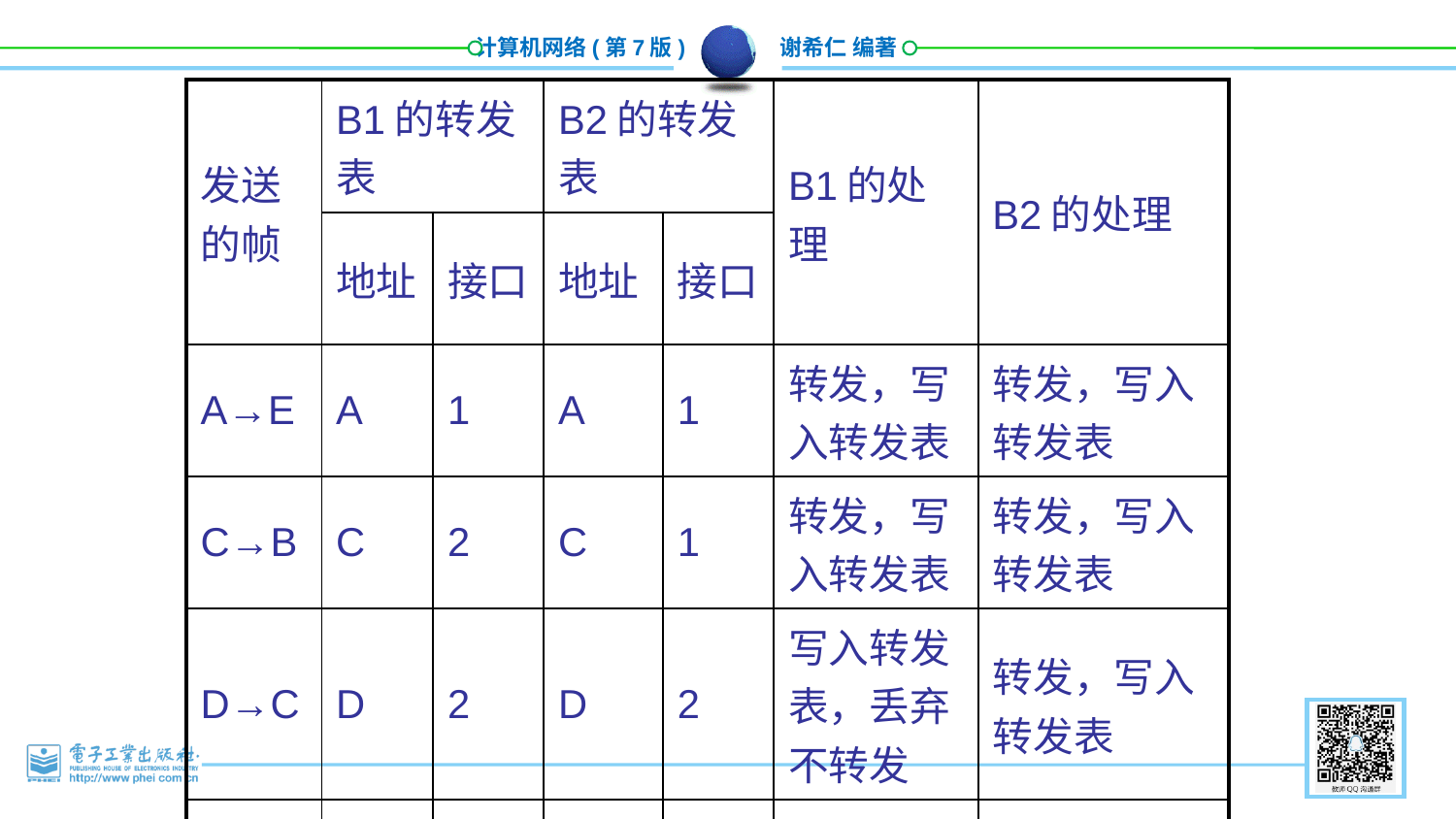

| 发送的帧 | B1的转发表 |  | B2的转发表 |  | B1的处理 | B2的处理 |
| --- | --- | --- | --- | --- | --- | --- |
|  | 地址 | 接口 | 地址 | 接口 |  |  |
| A→E | A | 1 | A | 1 | 转发，写入转发表 | 转发，写入转发表 |
| C→B | C | 2 | C | 1 | 转发，写入转发表 | 转发，写入转发表 |
| D→C | D | 2 | D | 2 | 写入转发表，丢弃不转发 | 转发，写入转发表 |
| B→A | B | 1 |  |  | 写入转发表，丢弃不转发 | 接收不到这个帧 |